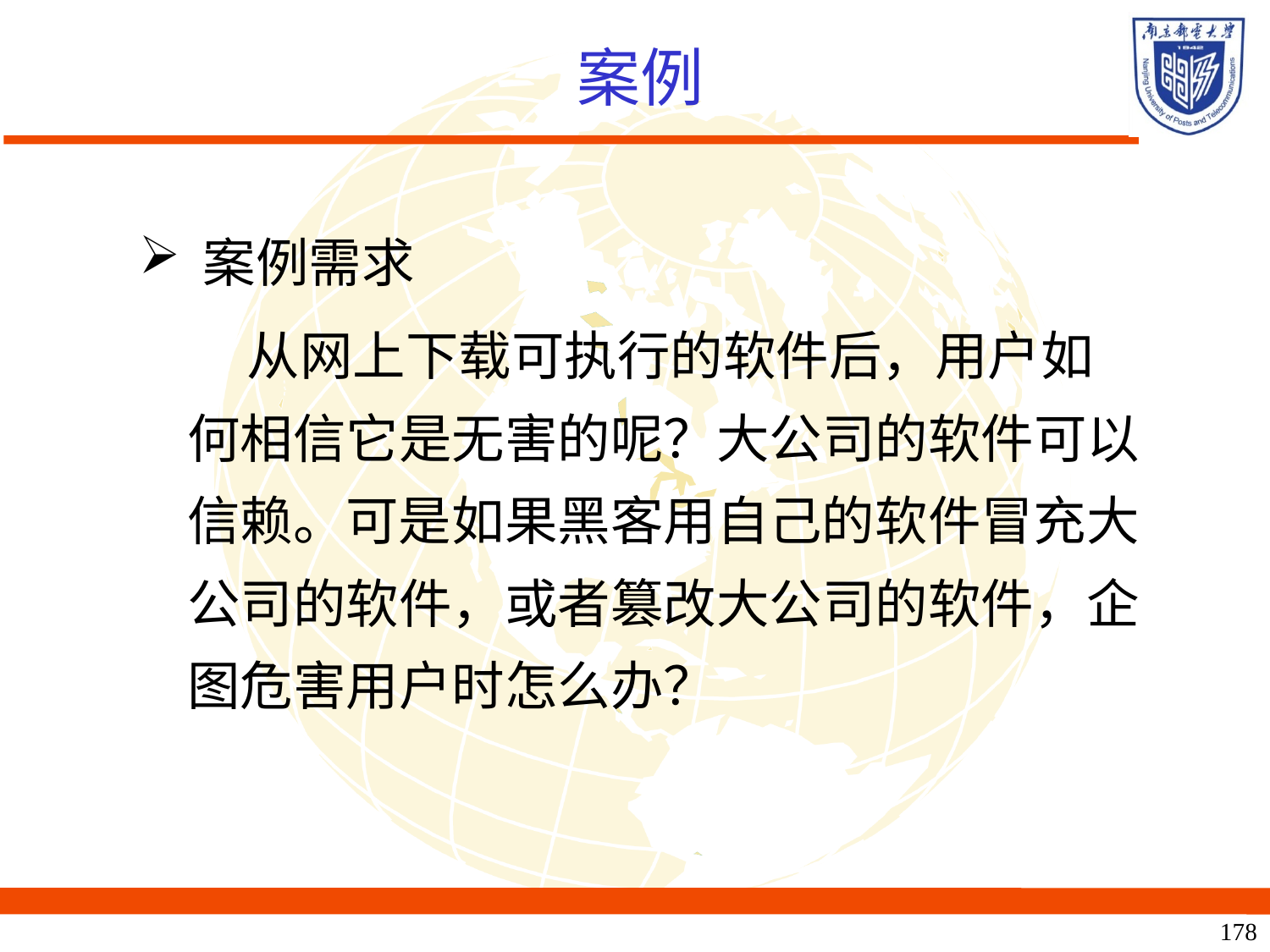

案例
案例需求
        从网上下载可执行的软件后，用户如何相信它是无害的呢？大公司的软件可以信赖。可是如果黑客用自己的软件冒充大公司的软件，或者篡改大公司的软件，企图危害用户时怎么办？
178